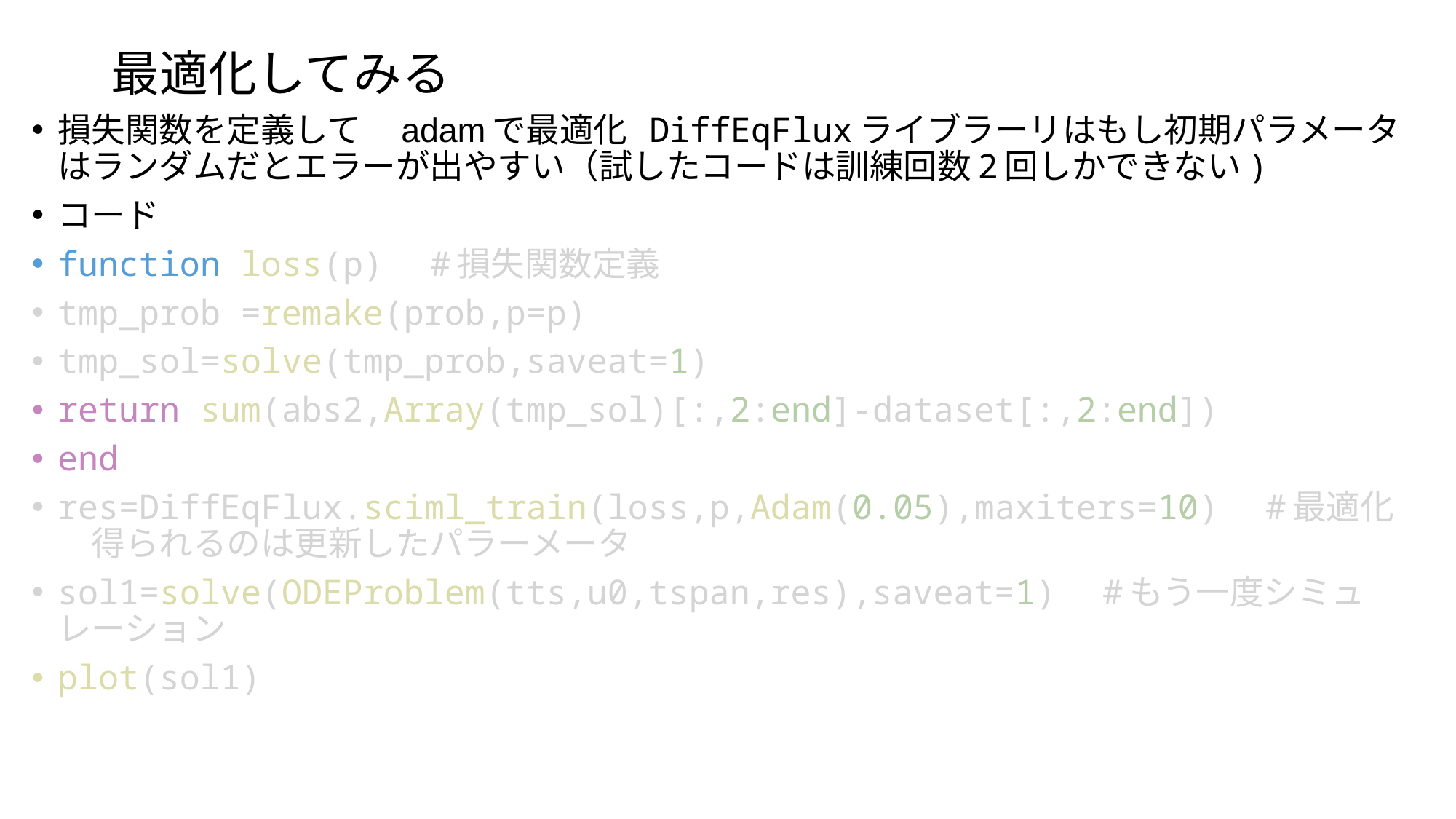

# 最適化してみる
損失関数を定義して　adamで最適化  DiffEqFluxライブラーリはもし初期パラメータはランダムだとエラーが出やすい（試したコードは訓練回数2回しかできない)
コード
function loss(p)　#損失関数定義
tmp_prob =remake(prob,p=p)
tmp_sol=solve(tmp_prob,saveat=1)
return sum(abs2,Array(tmp_sol)[:,2:end]-dataset[:,2:end])
end
res=DiffEqFlux.sciml_train(loss,p,Adam(0.05),maxiters=10)　#最適化　得られるのは更新したパラーメータ
sol1=solve(ODEProblem(tts,u0,tspan,res),saveat=1)　#もう一度シミュレーション
plot(sol1)